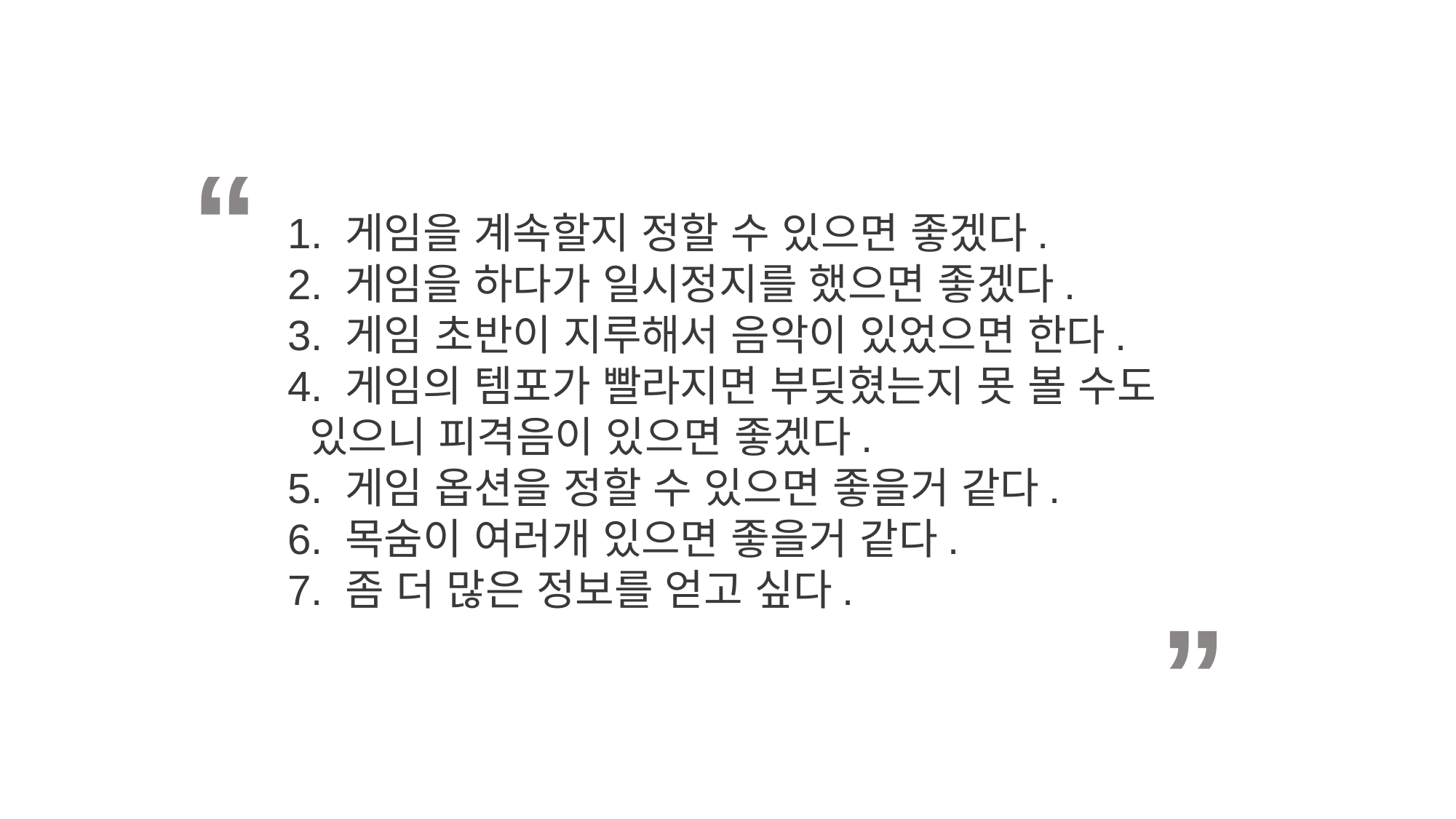

“
1. 게임을 계속할지 정할 수 있으면 좋겠다.
2. 게임을 하다가 일시정지를 했으면 좋겠다.
3. 게임 초반이 지루해서 음악이 있었으면 한다.
4. 게임의 템포가 빨라지면 부딪혔는지 못 볼 수도
 있으니 피격음이 있으면 좋겠다.
5. 게임 옵션을 정할 수 있으면 좋을거 같다.
6. 목숨이 여러개 있으면 좋을거 같다.
7. 좀 더 많은 정보를 얻고 싶다.
”